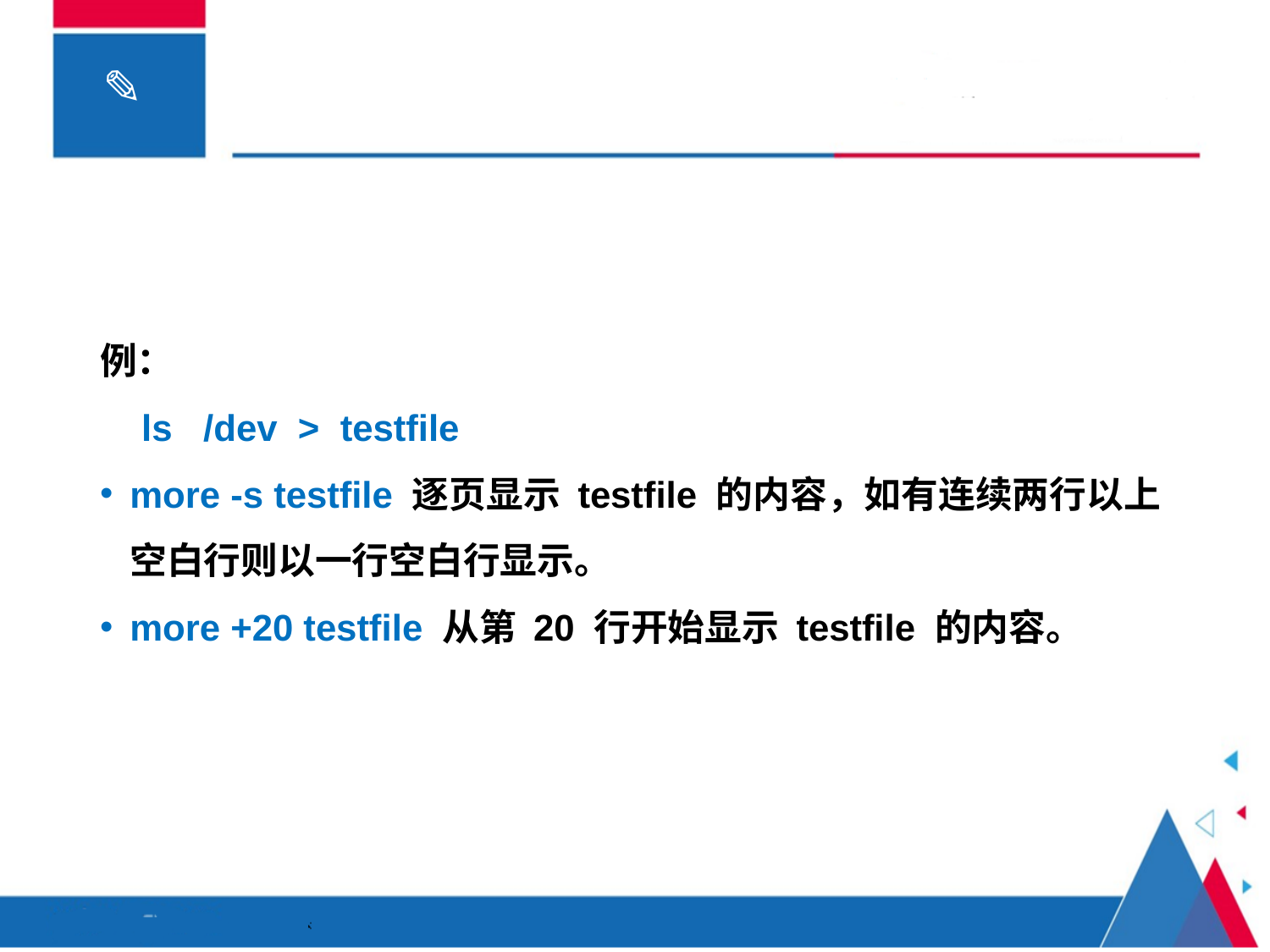

#
例：
    ls   /dev  >  testfile
more -s testfile 逐页显示 testfile 的内容，如有连续两行以上空白行则以一行空白行显示。
more +20 testfile 从第 20 行开始显示 testfile 的内容。